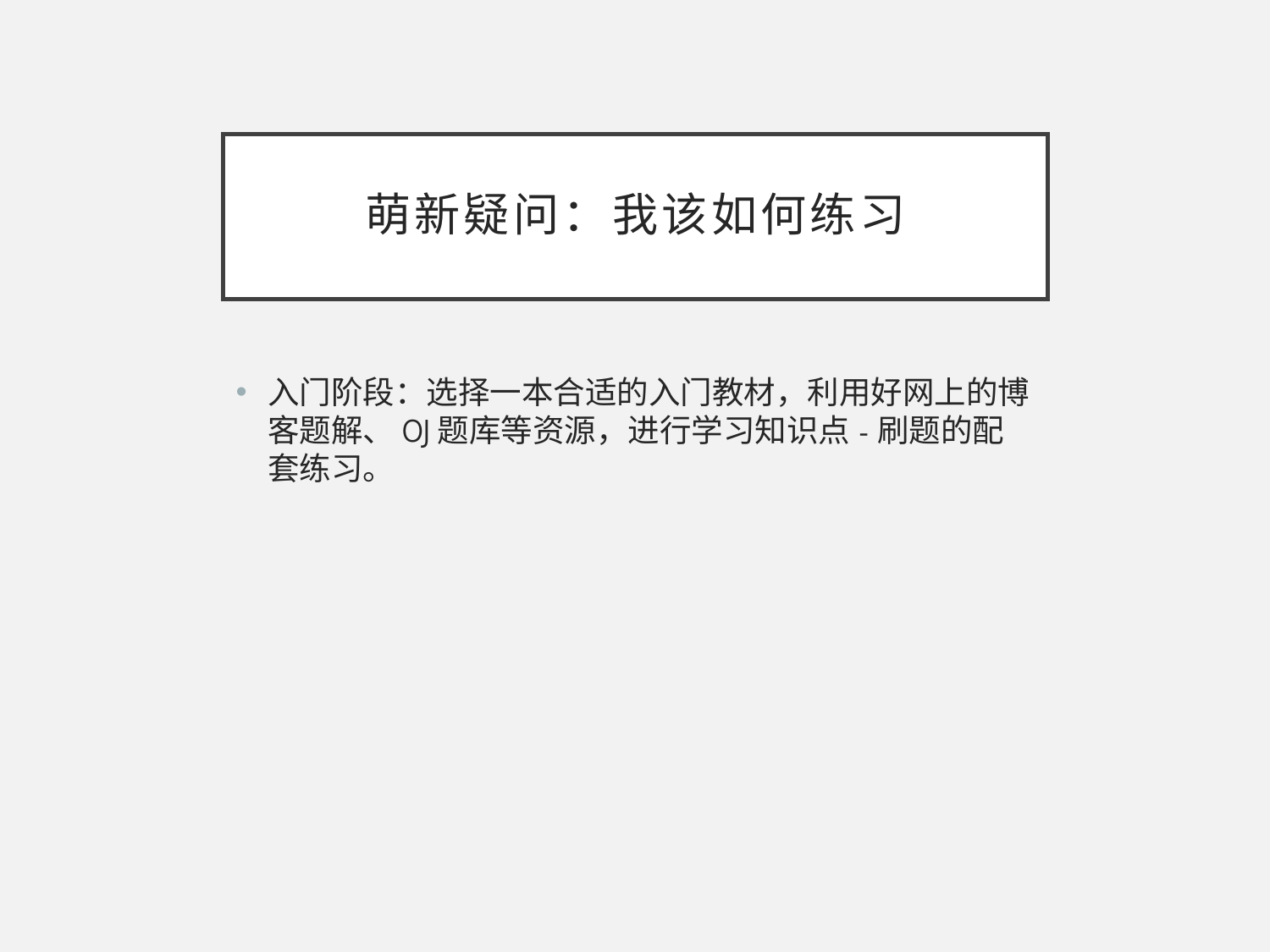

# 萌新疑问：我该如何练习
入门阶段：选择一本合适的入门教材，利用好网上的博客题解、OJ题库等资源，进行学习知识点-刷题的配套练习。